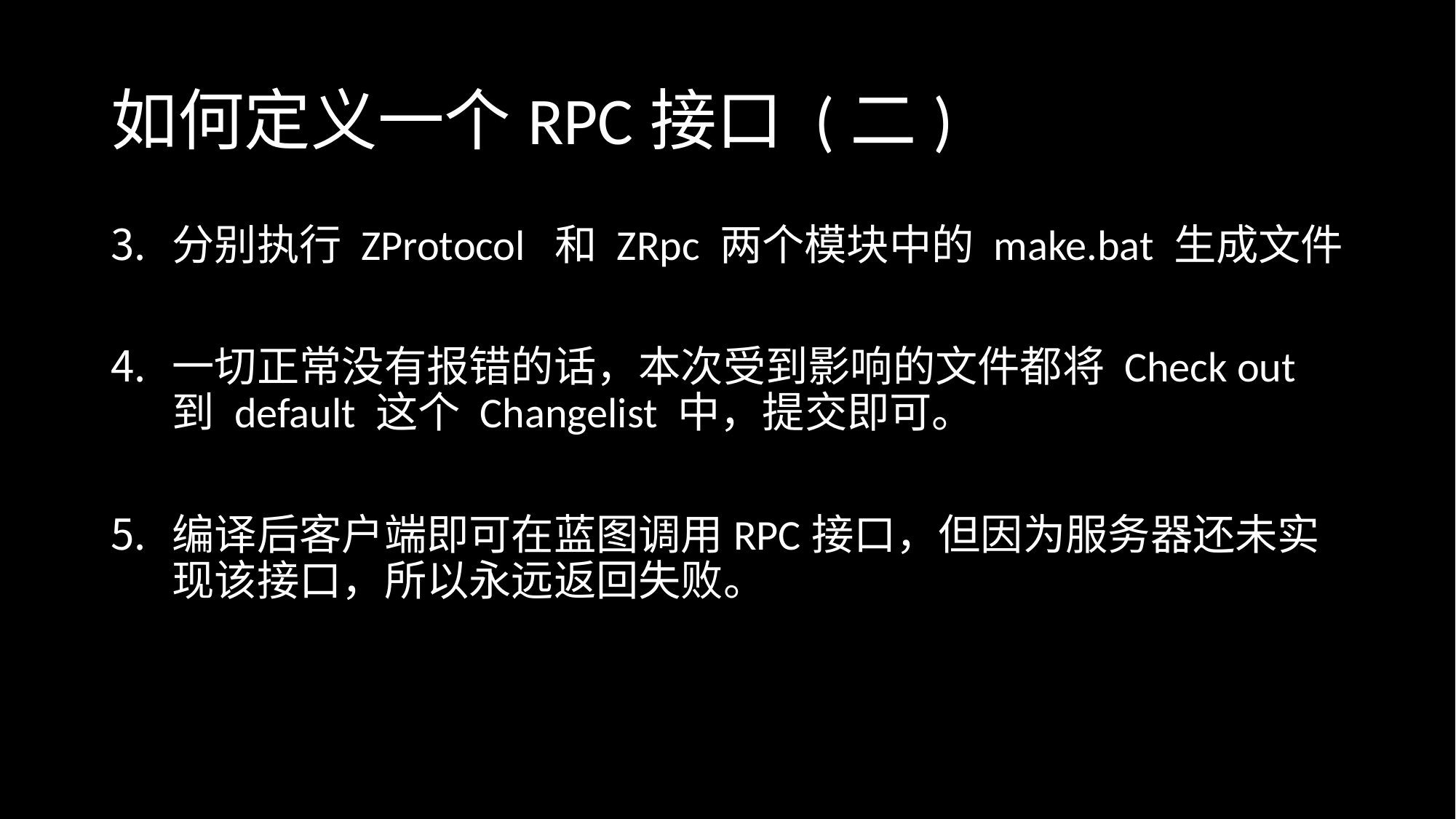

# 如何定义一个RPC接口 (二)
分别执行 ZProtocol  和 ZRpc 两个模块中的 make.bat 生成文件

一切正常没有报错的话，本次受到影响的文件都将 Check out 到 default 这个 Changelist 中，提交即可。

编译后客户端即可在蓝图调用RPC接口，但因为服务器还未实现该接口，所以永远返回失败。